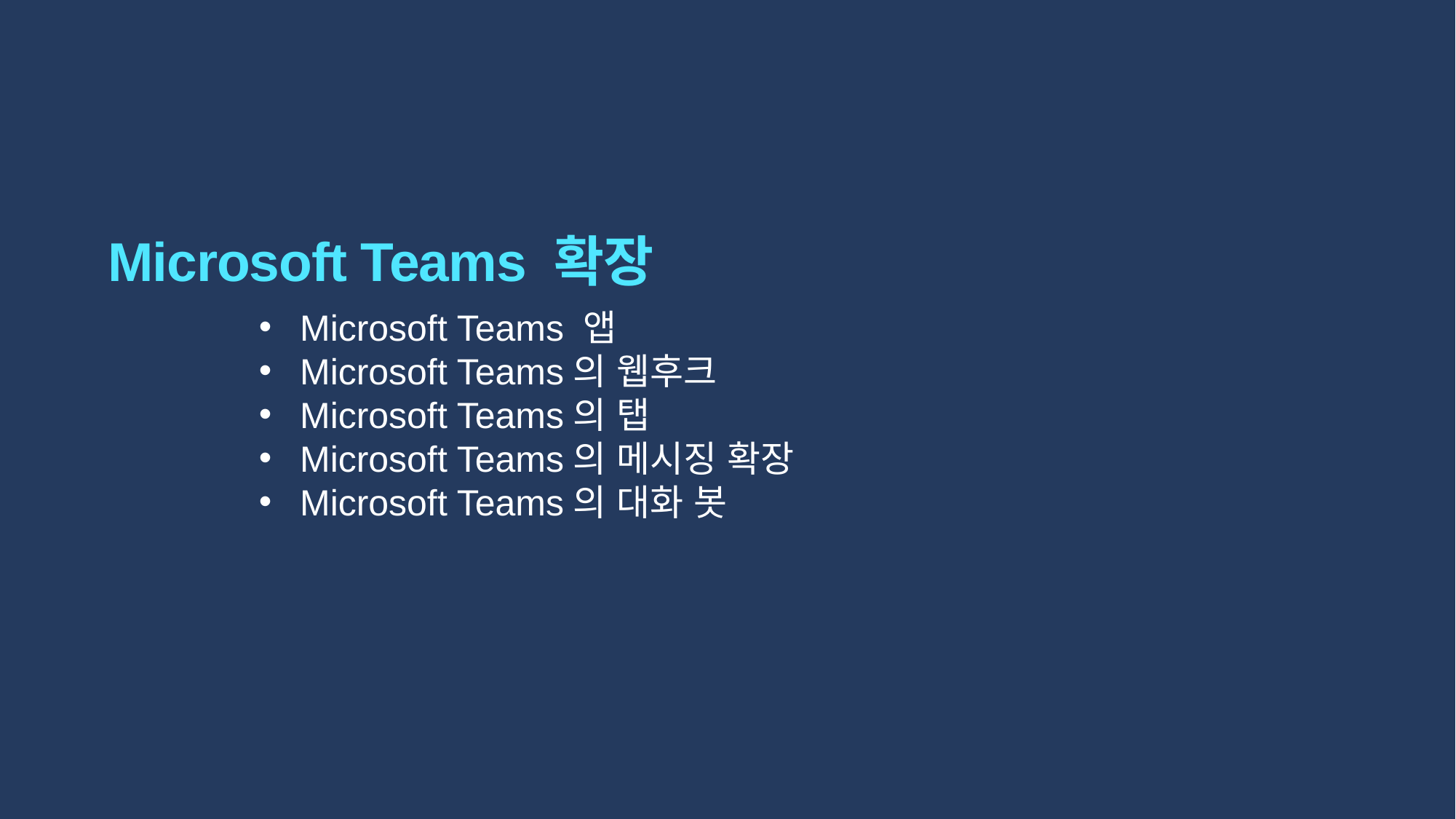

# Microsoft Teams 확장
Microsoft Teams 앱
Microsoft Teams의 웹후크
Microsoft Teams의 탭
Microsoft Teams의 메시징 확장
Microsoft Teams의 대화 봇